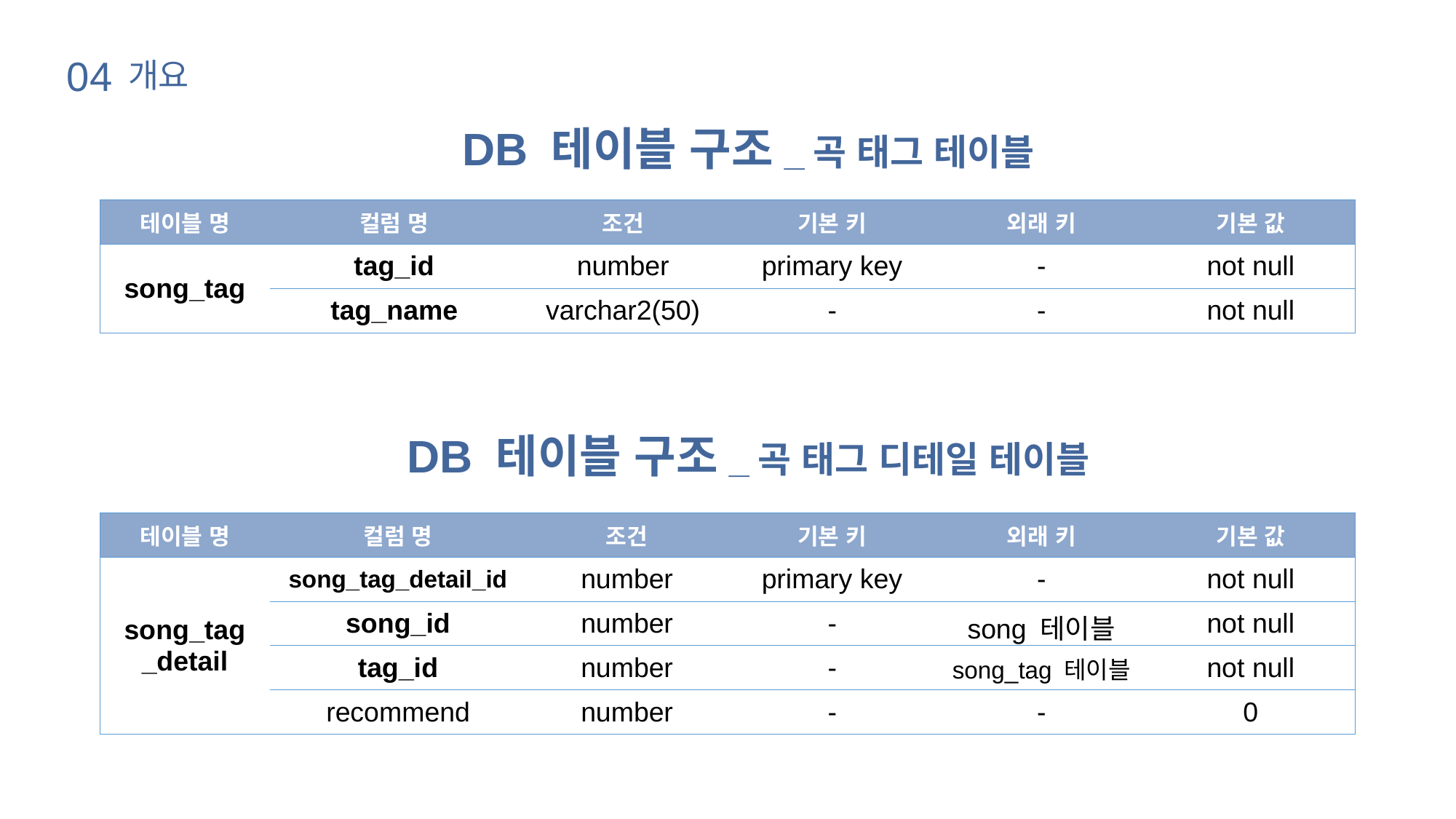

04
개요
DB 테이블 구조_곡 태그 테이블
| 테이블 명 | 컬럼 명 | 조건 | 기본 키 | 외래 키 | 기본 값 |
| --- | --- | --- | --- | --- | --- |
| song\_tag | tag\_id | number | primary key | - | not null |
|  | tag\_name | varchar2(50) | - | - | not null |
DB 테이블 구조_곡 태그 디테일 테이블
| 테이블 명 | 컬럼 명 | 조건 | 기본 키 | 외래 키 | 기본 값 |
| --- | --- | --- | --- | --- | --- |
| song\_tag \_detail | song\_tag\_detail\_id | number | primary key | - | not null |
|  | song\_id | number | - | song 테이블 | not null |
|  | tag\_id | number | - | song\_tag 테이블 | not null |
|  | recommend | number | - | - | 0 |